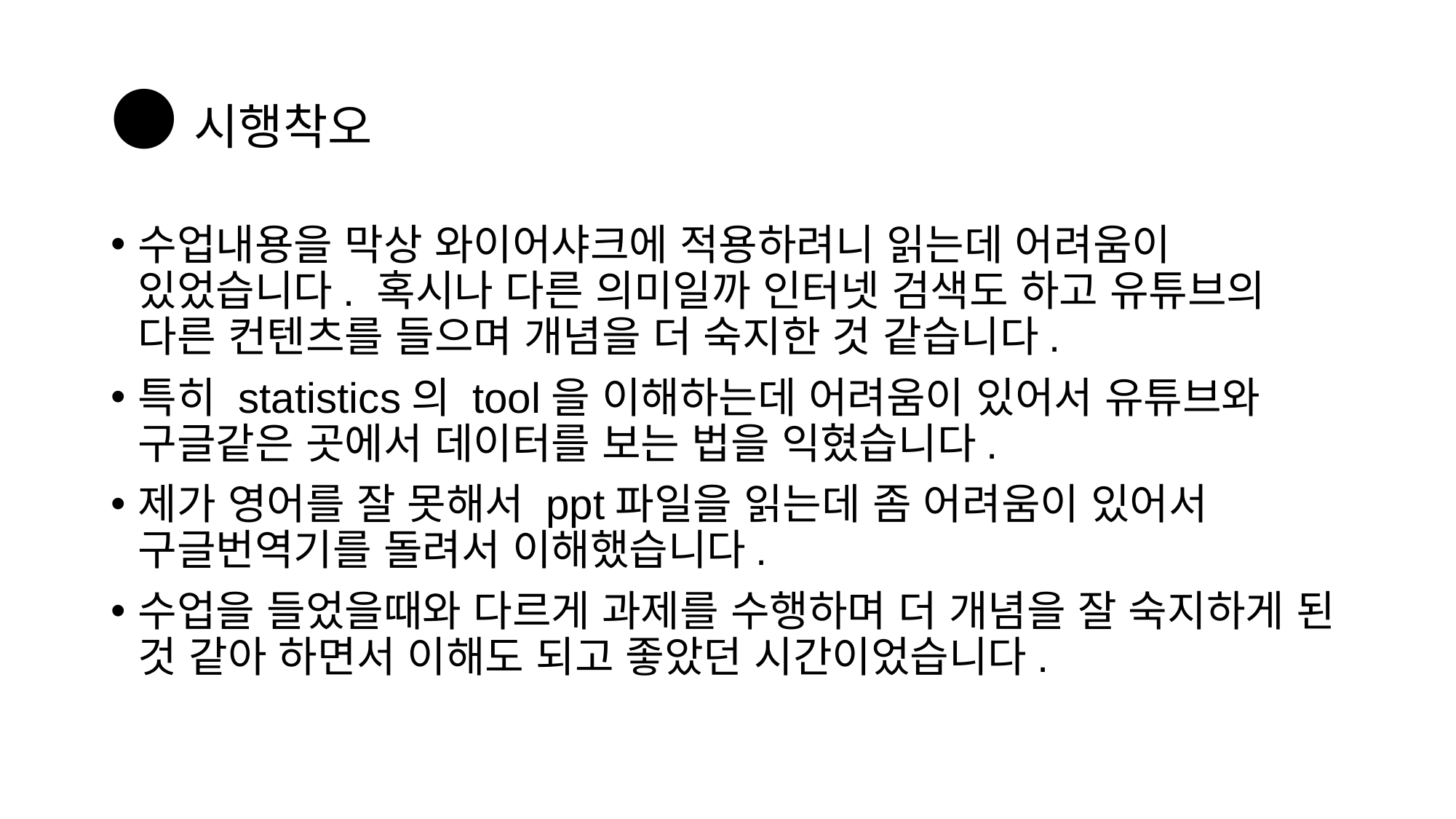

# ●시행착오
수업내용을 막상 와이어샤크에 적용하려니 읽는데 어려움이 있었습니다. 혹시나 다른 의미일까 인터넷 검색도 하고 유튜브의 다른 컨텐츠를 들으며 개념을 더 숙지한 것 같습니다.
특히 statistics의 tool을 이해하는데 어려움이 있어서 유튜브와 구글같은 곳에서 데이터를 보는 법을 익혔습니다.
제가 영어를 잘 못해서 ppt파일을 읽는데 좀 어려움이 있어서 구글번역기를 돌려서 이해했습니다.
수업을 들었을때와 다르게 과제를 수행하며 더 개념을 잘 숙지하게 된 것 같아 하면서 이해도 되고 좋았던 시간이었습니다.